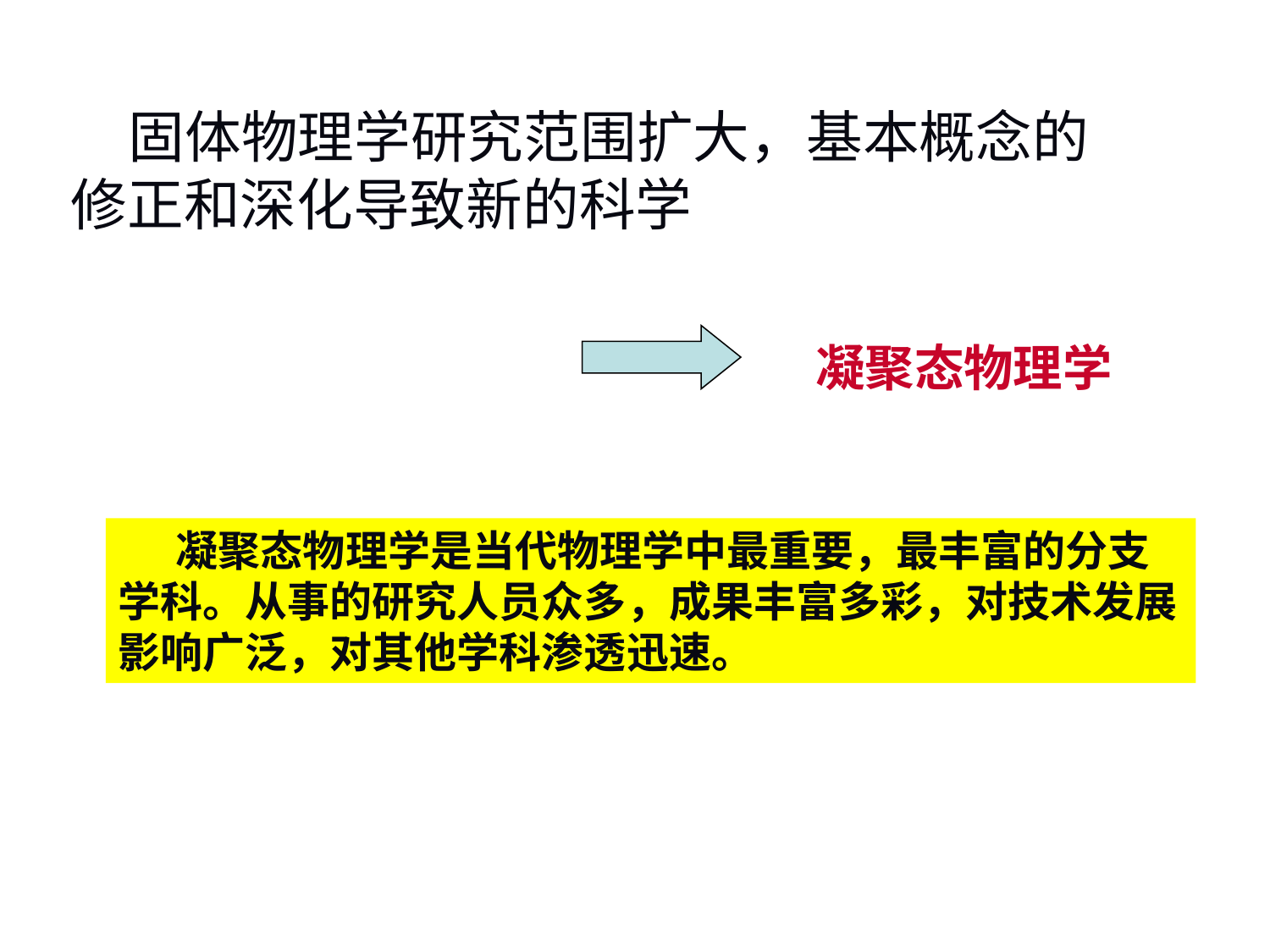

固体物理学研究范围扩大，基本概念的修正和深化导致新的科学

凝聚态物理学
     凝聚态物理学是当代物理学中最重要，最丰富的分支学科。从事的研究人员众多，成果丰富多彩，对技术发展影响广泛，对其他学科渗透迅速。